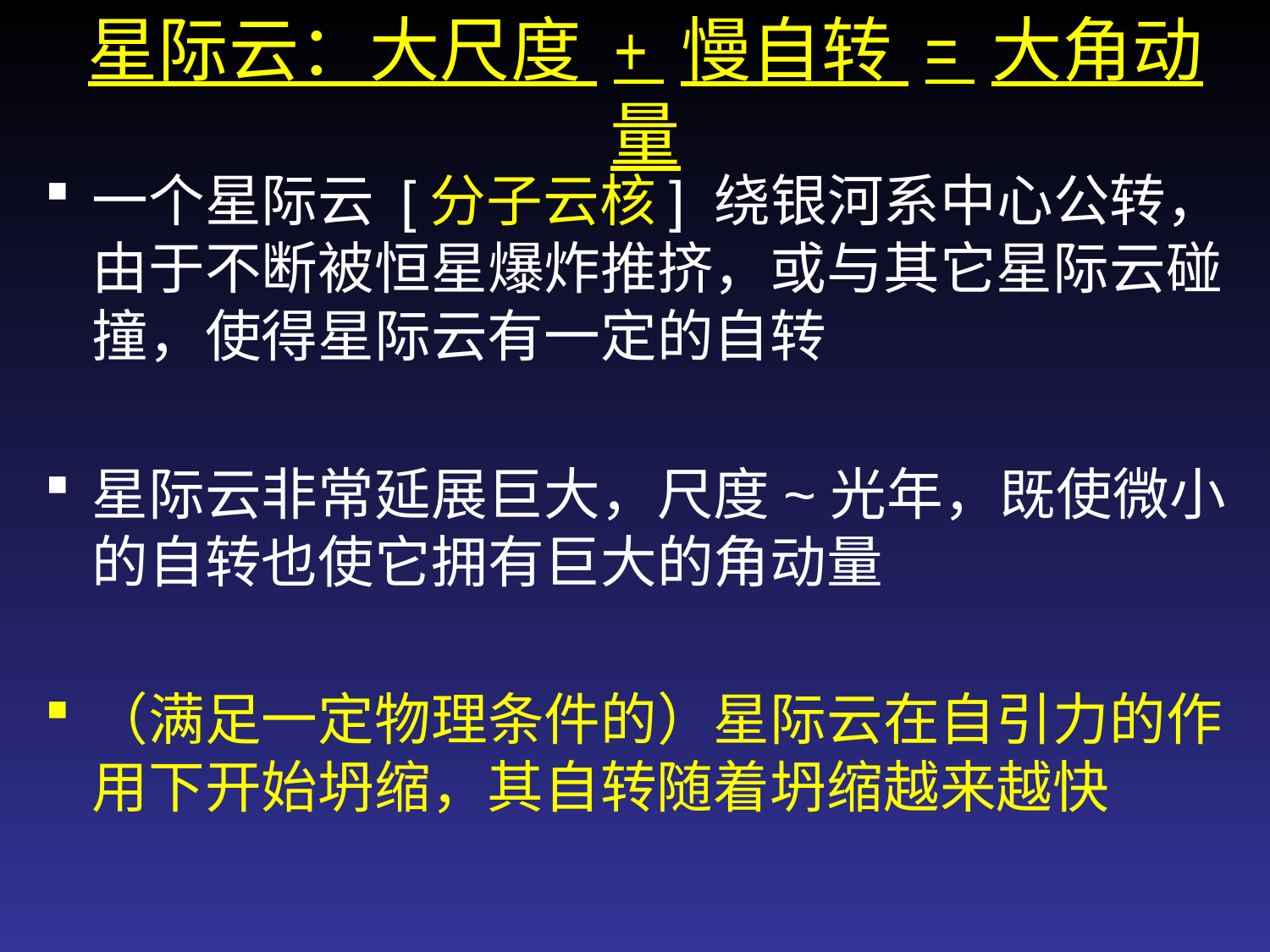

星际云：大尺度 + 慢自转 = 大角动量
一个星际云 [分子云核] 绕银河系中心公转，由于不断被恒星爆炸推挤，或与其它星际云碰撞，使得星际云有一定的自转

星际云非常延展巨大，尺度~光年，既使微小的自转也使它拥有巨大的角动量

（满足一定物理条件的）星际云在自引力的作用下开始坍缩，其自转随着坍缩越来越快